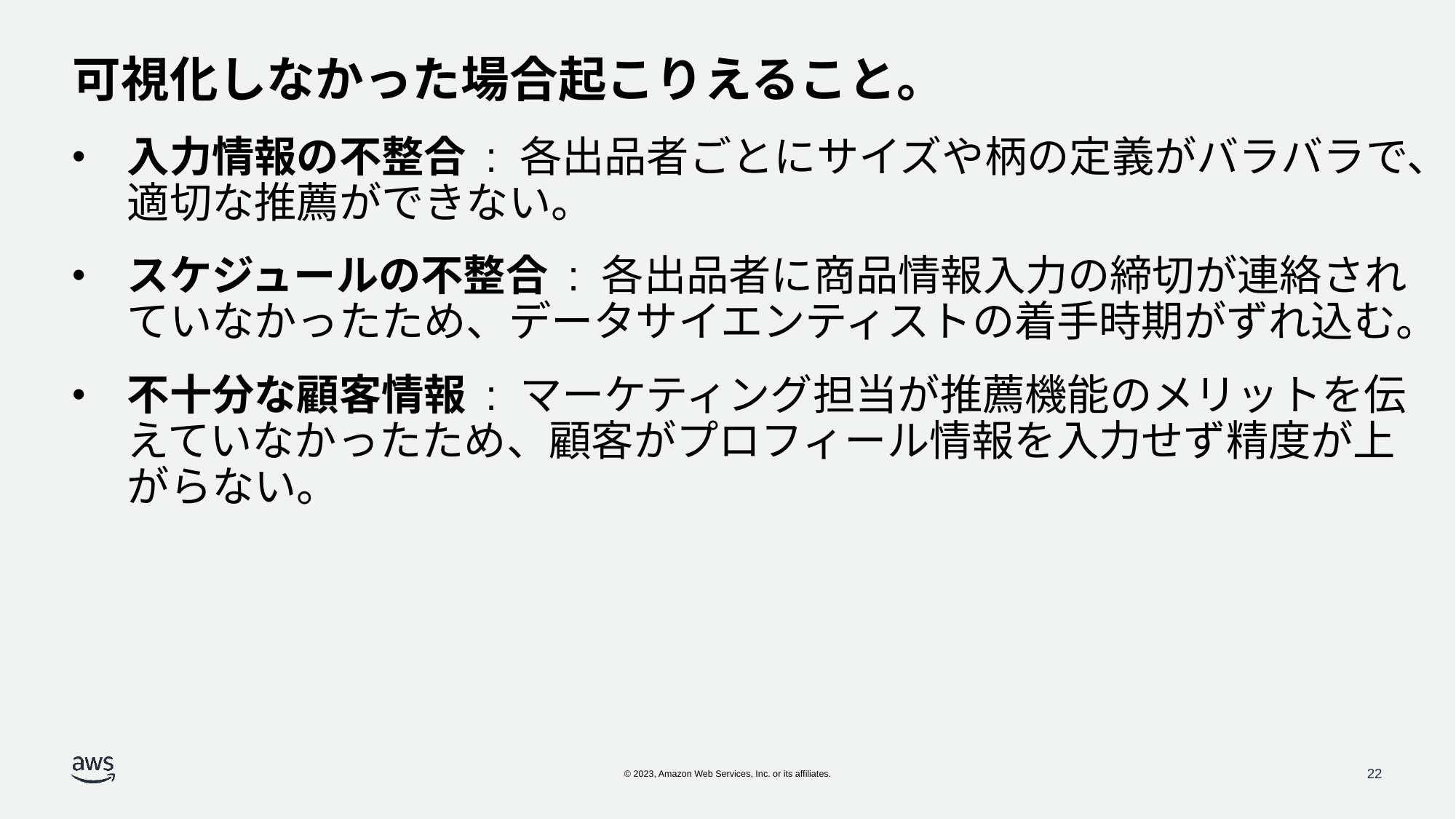

# 可視化しなかった場合起こりえること。
入力情報の不整合 : 各出品者ごとにサイズや柄の定義がバラバラで、適切な推薦ができない。
スケジュールの不整合 : 各出品者に商品情報入力の締切が連絡されていなかったため、データサイエンティストの着手時期がずれ込む。
不十分な顧客情報 : マーケティング担当が推薦機能のメリットを伝えていなかったため、顧客がプロフィール情報を入力せず精度が上がらない。
22